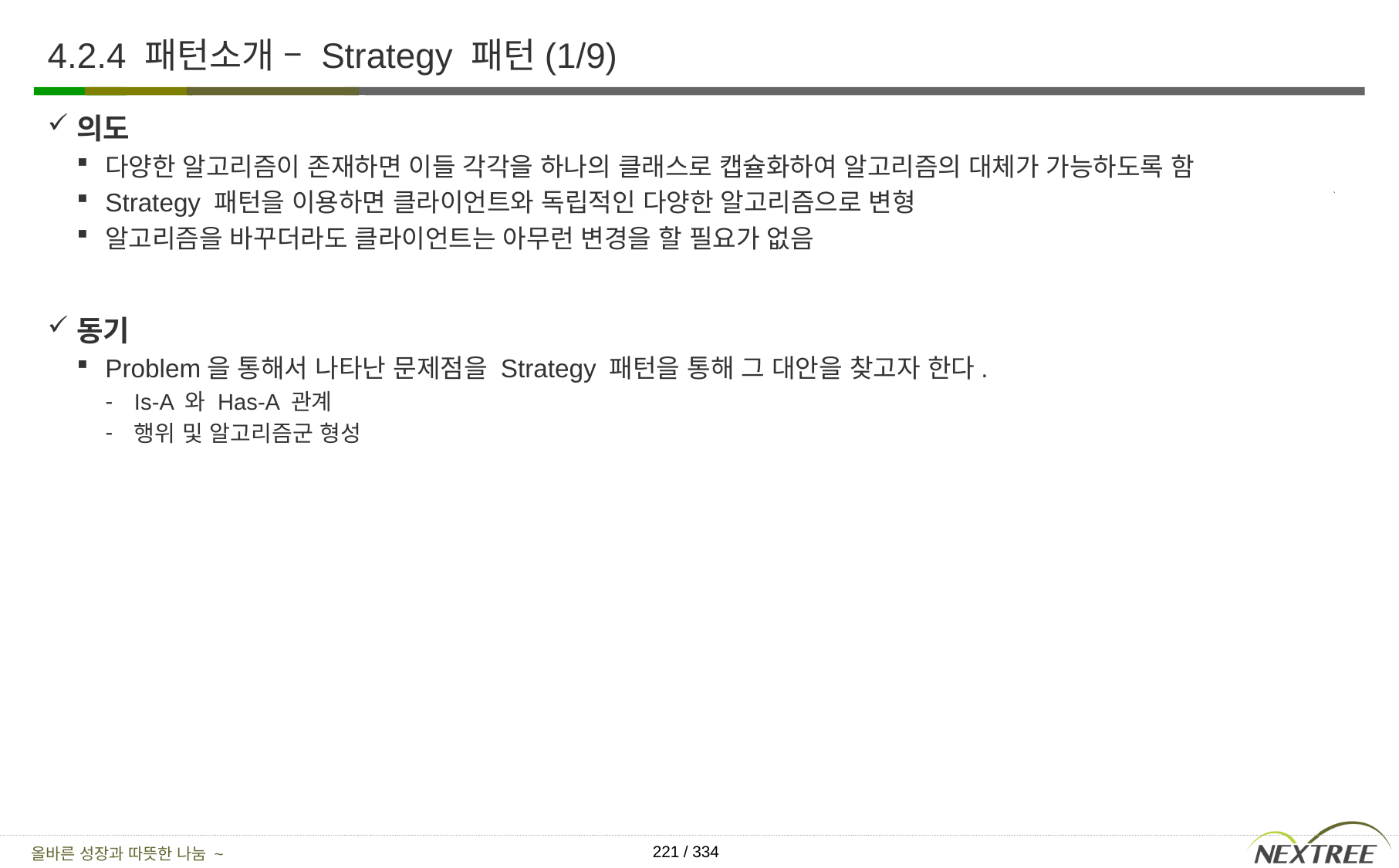

# 4.2.4 패턴소개 – Strategy 패턴(1/9)
의도
다양한 알고리즘이 존재하면 이들 각각을 하나의 클래스로 캡슐화하여 알고리즘의 대체가 가능하도록 함
Strategy 패턴을 이용하면 클라이언트와 독립적인 다양한 알고리즘으로 변형
알고리즘을 바꾸더라도 클라이언트는 아무런 변경을 할 필요가 없음

동기
Problem을 통해서 나타난 문제점을 Strategy 패턴을 통해 그 대안을 찾고자 한다.
Is-A 와 Has-A 관계
행위 및 알고리즘군 형성